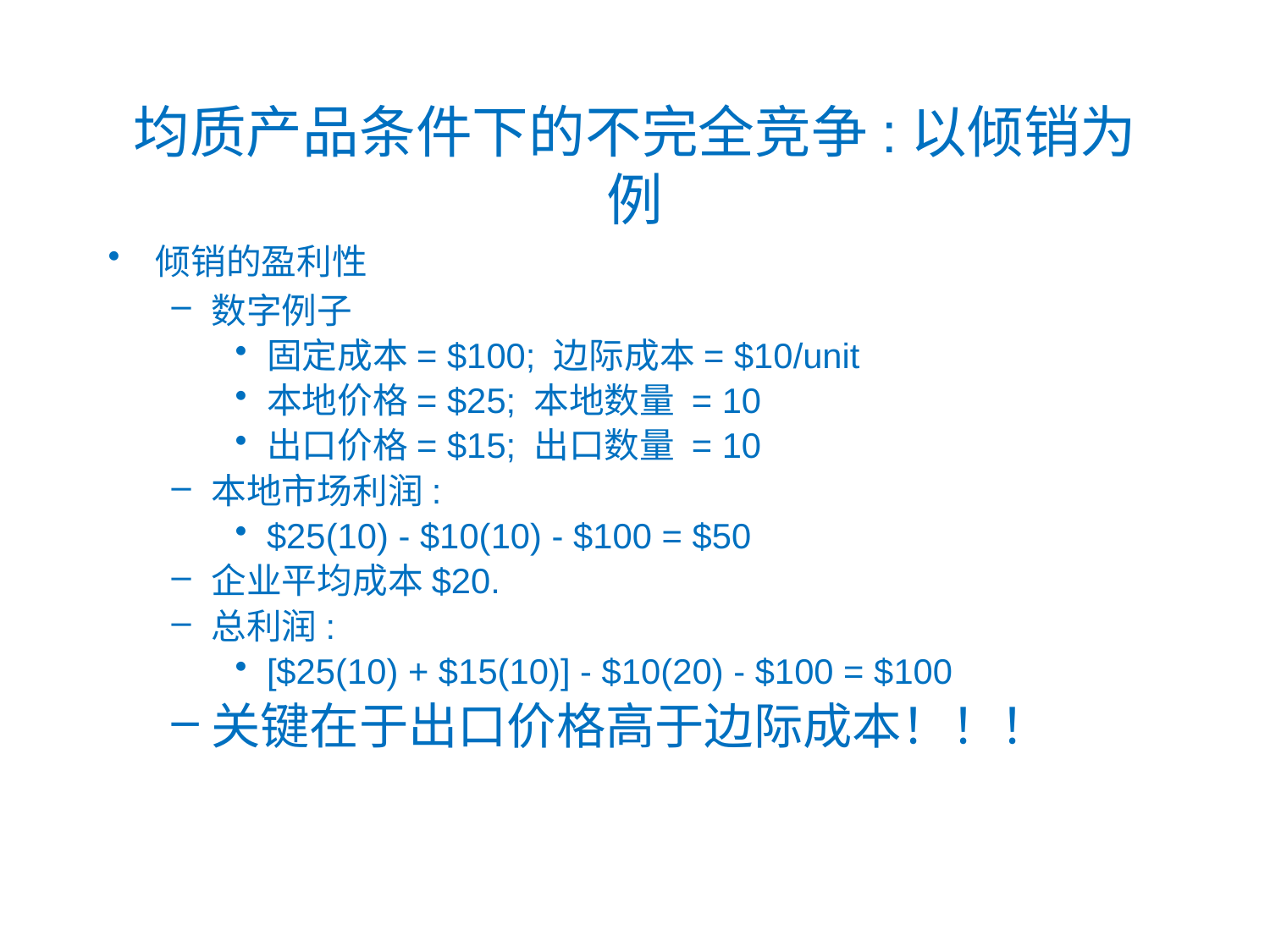

# 均质产品条件下的不完全竞争:以倾销为例
倾销的盈利性
数字例子
固定成本= $100; 边际成本= $10/unit
本地价格= $25; 本地数量 = 10
出口价格= $15; 出口数量 = 10
本地市场利润:
$25(10) - $10(10) - $100 = $50
企业平均成本$20.
总利润:
[$25(10) + $15(10)] - $10(20) - $100 = $100
关键在于出口价格高于边际成本！！！